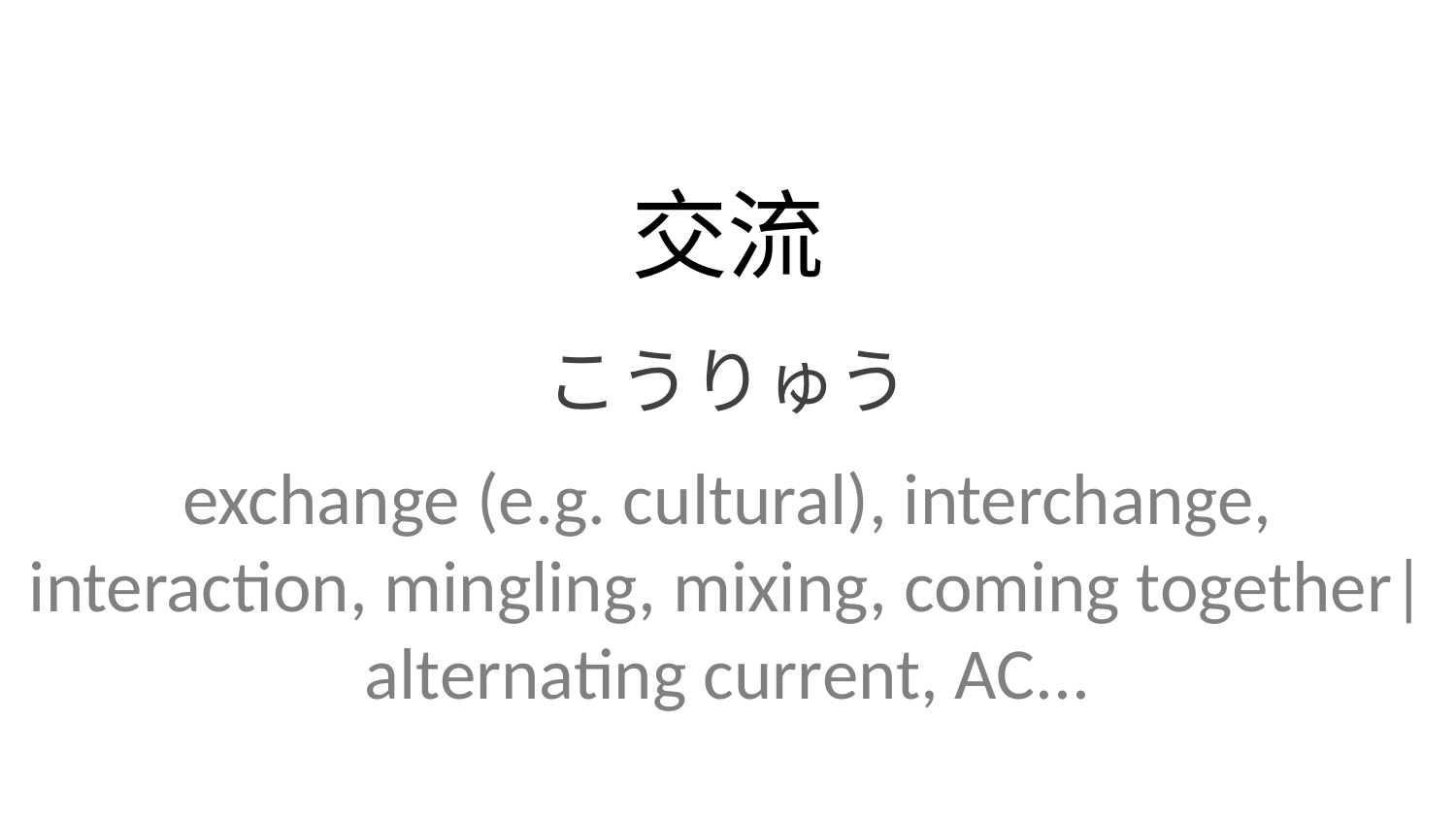

交流

こうりゅう
exchange (e.g. cultural), interchange, interaction, mingling, mixing, coming together| alternating current, AC...